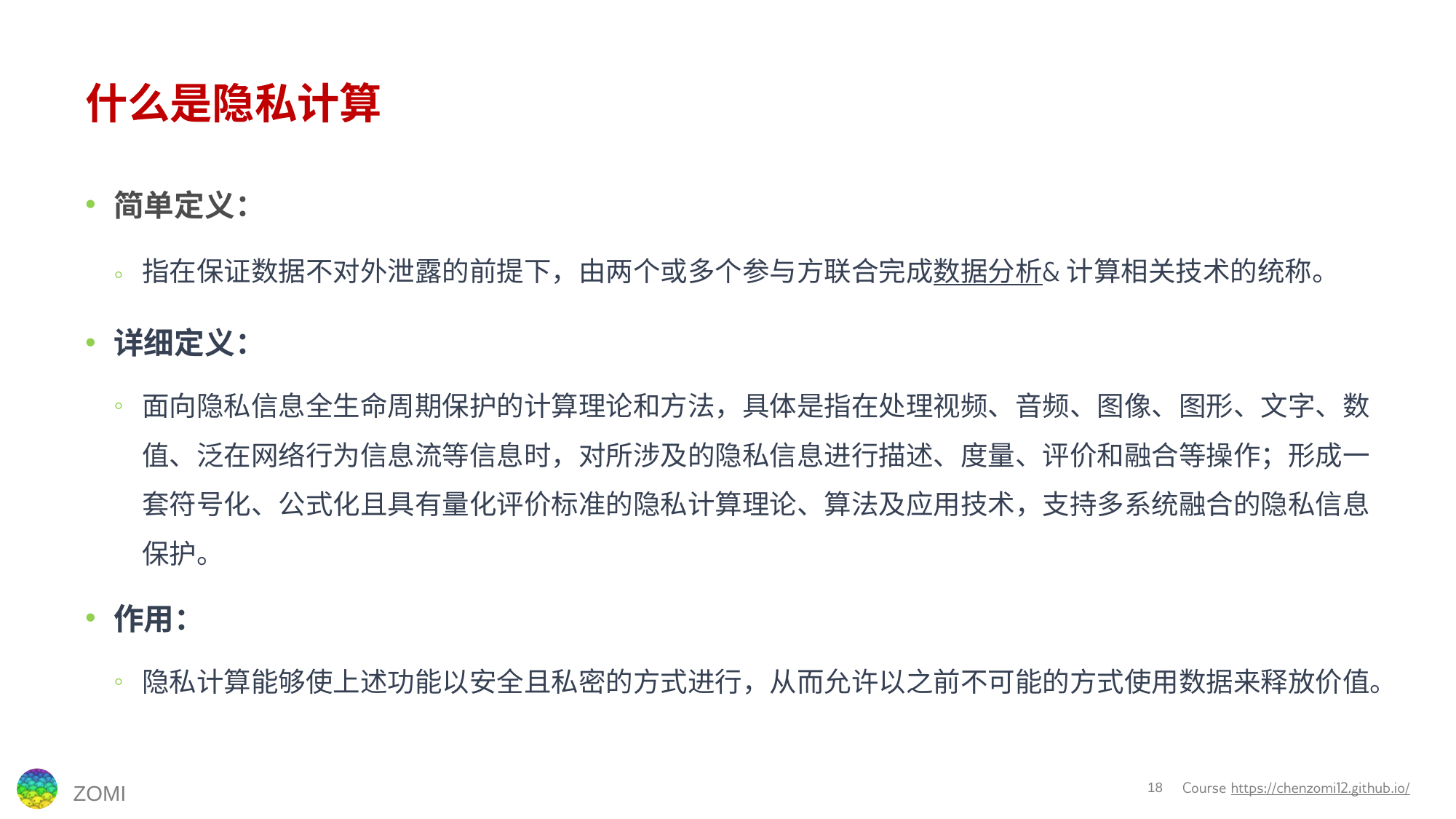

# 什么是隐私计算
简单定义：
指在保证数据不对外泄露的前提下，由两个或多个参与方联合完成数据分析&计算相关技术的统称。
详细定义：
面向隐私信息全生命周期保护的计算理论和方法，具体是指在处理视频、音频、图像、图形、文字、数值、泛在网络行为信息流等信息时，对所涉及的隐私信息进行描述、度量、评价和融合等操作；形成一套符号化、公式化且具有量化评价标准的隐私计算理论、算法及应用技术，支持多系统融合的隐私信息保护。
作用：
隐私计算能够使上述功能以安全且私密的方式进行，从而允许以之前不可能的方式使用数据来释放价值。